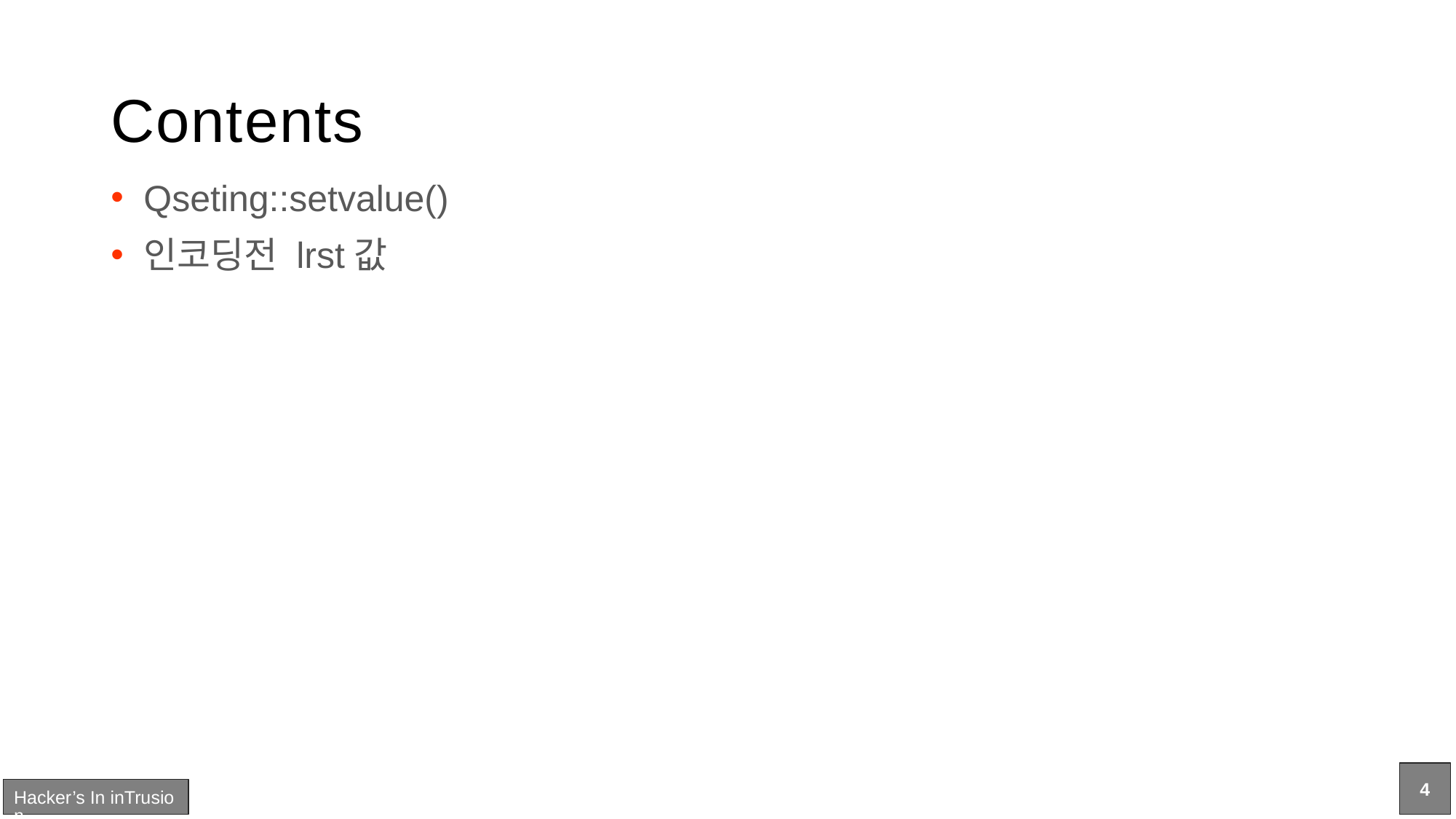

# Contents
Qseting::setvalue()
인코딩전 lrst값

4
Hacker’s In inTrusion